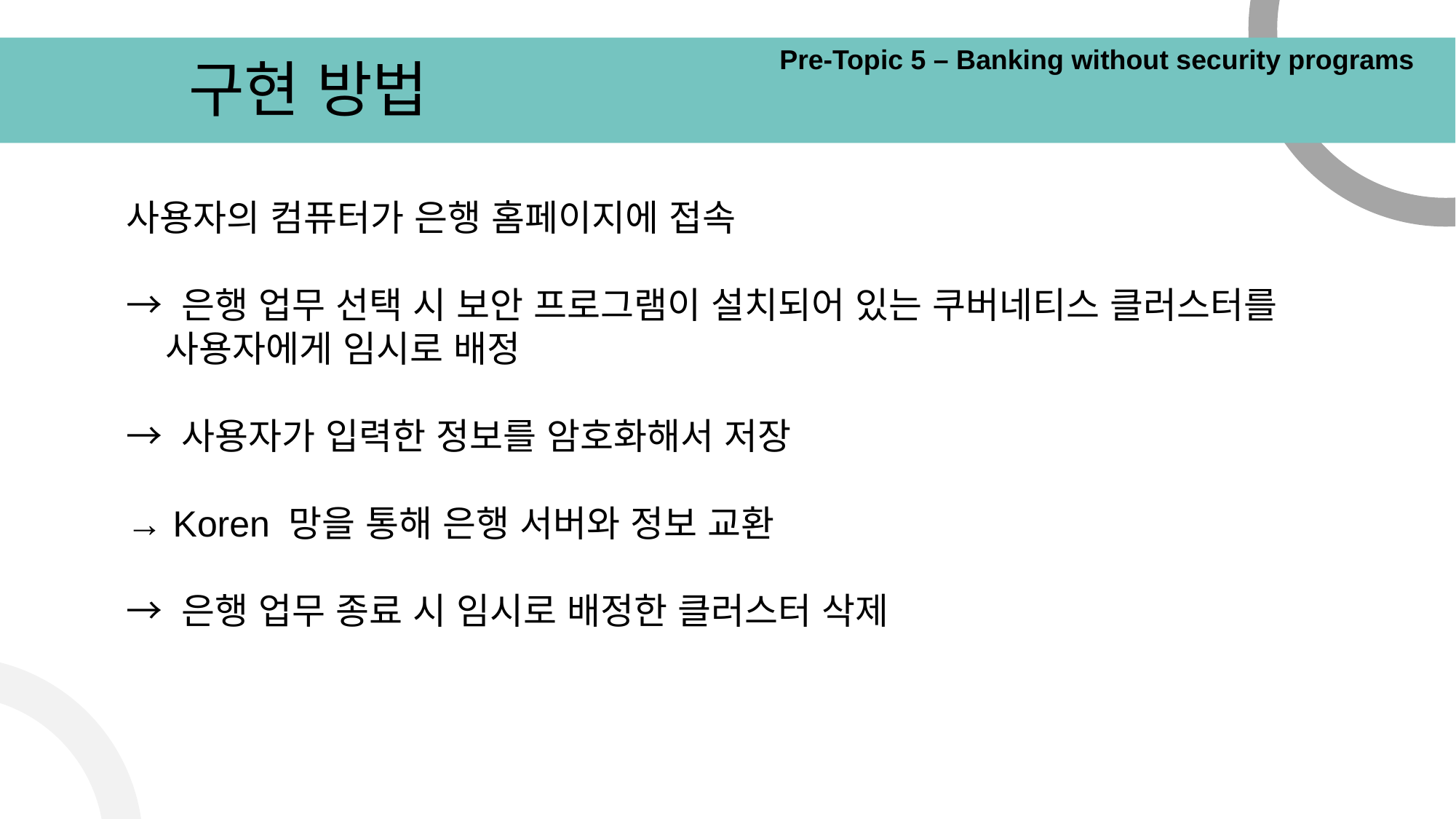

Pre-Topic 5 – Banking without security programs
# 구현 방법
사용자의 컴퓨터가 은행 홈페이지에 접속

→ 은행 업무 선택 시 보안 프로그램이 설치되어 있는 쿠버네티스 클러스터를
   사용자에게 임시로 배정

→ 사용자가 입력한 정보를 암호화해서 저장

→ Koren 망을 통해 은행 서버와 정보 교환

→ 은행 업무 종료 시 임시로 배정한 클러스터 삭제